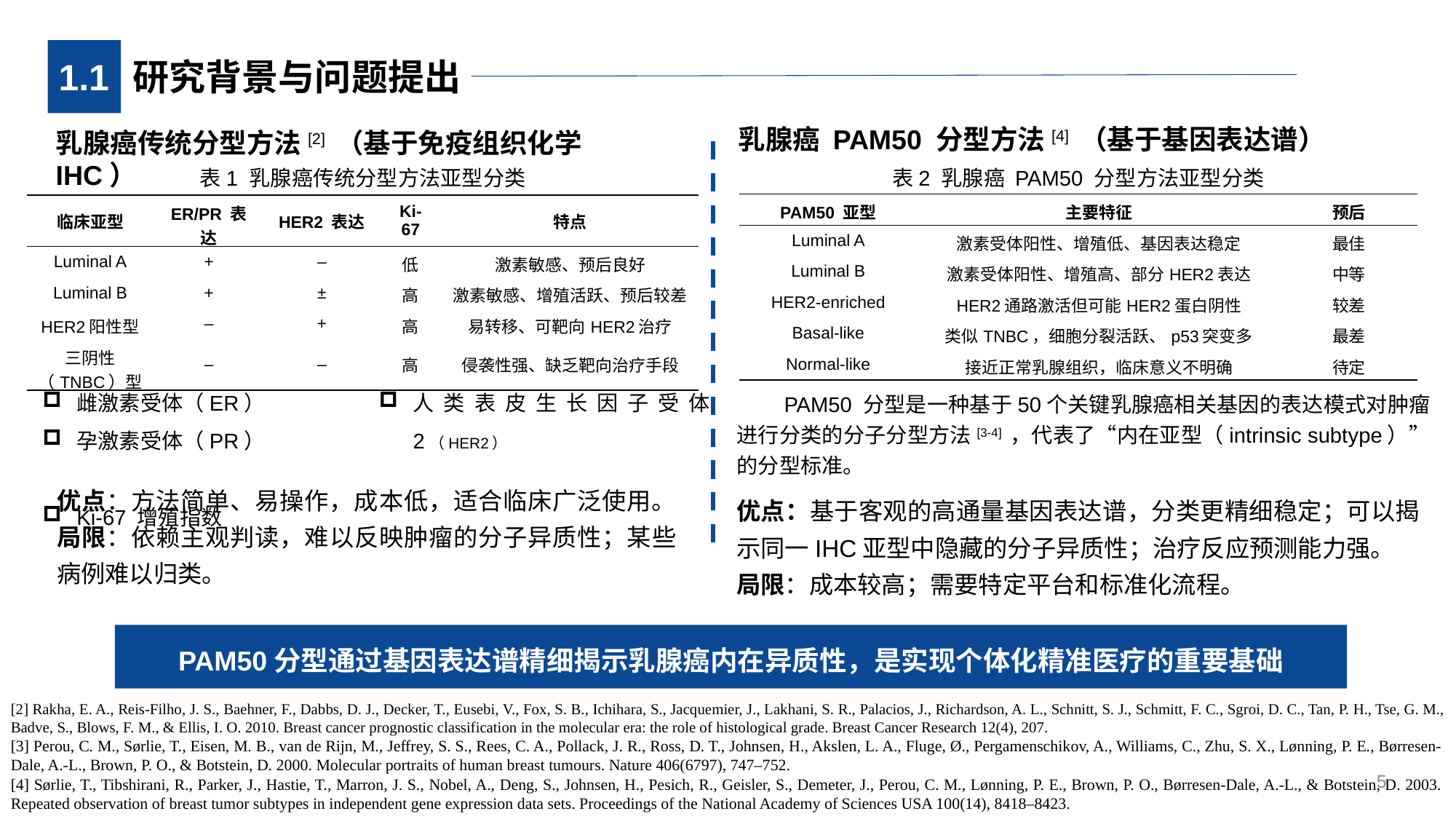

1.1
研究背景与问题提出
乳腺癌 PAM50 分型方法[4] （基于基因表达谱）
乳腺癌传统分型方法[2] （基于免疫组织化学 IHC）
表1 乳腺癌传统分型方法亚型分类
表2 乳腺癌 PAM50 分型方法亚型分类
| PAM50 亚型 | 主要特征 | 预后 |
| --- | --- | --- |
| Luminal A | 激素受体阳性、增殖低、基因表达稳定 | 最佳 |
| Luminal B | 激素受体阳性、增殖高、部分HER2表达 | 中等 |
| HER2-enriched | HER2通路激活但可能HER2蛋白阴性 | 较差 |
| Basal-like | 类似TNBC，细胞分裂活跃、p53突变多 | 最差 |
| Normal-like | 接近正常乳腺组织，临床意义不明确 | 待定 |
| 临床亚型 | ER/PR 表达 | HER2 表达 | Ki-67 | 特点 |
| --- | --- | --- | --- | --- |
| Luminal A | + | – | 低 | 激素敏感、预后良好 |
| Luminal B | + | ± | 高 | 激素敏感、增殖活跃、预后较差 |
| HER2阳性型 | – | + | 高 | 易转移、可靶向HER2治疗 |
| 三阴性（TNBC）型 | – | – | 高 | 侵袭性强、缺乏靶向治疗手段 |
雌激素受体（ER）
孕激素受体（PR）

Ki-67 增殖指数
人类表皮生长因子受体2（HER2）

       PAM50 分型是一种基于50个关键乳腺癌相关基因的表达模式对肿瘤进行分类的分子分型方法[3-4] ，代表了“内在亚型（intrinsic subtype）”的分型标准。
优点：方法简单、易操作，成本低，适合临床广泛使用。
局限：依赖主观判读，难以反映肿瘤的分子异质性；某些病例难以归类。
优点：基于客观的高通量基因表达谱，分类更精细稳定；可以揭示同一IHC亚型中隐藏的分子异质性；治疗反应预测能力强。
局限：成本较高；需要特定平台和标准化流程。

PAM50分型通过基因表达谱精细揭示乳腺癌内在异质性，是实现个体化精准医疗的重要基础
[2] Rakha, E. A., Reis-Filho, J. S., Baehner, F., Dabbs, D. J., Decker, T., Eusebi, V., Fox, S. B., Ichihara, S., Jacquemier, J., Lakhani, S. R., Palacios, J., Richardson, A. L., Schnitt, S. J., Schmitt, F. C., Sgroi, D. C., Tan, P. H., Tse, G. M., Badve, S., Blows, F. M., & Ellis, I. O. 2010. Breast cancer prognostic classification in the molecular era: the role of histological grade. Breast Cancer Research 12(4), 207.
[3] Perou, C. M., Sørlie, T., Eisen, M. B., van de Rijn, M., Jeffrey, S. S., Rees, C. A., Pollack, J. R., Ross, D. T., Johnsen, H., Akslen, L. A., Fluge, Ø., Pergamenschikov, A., Williams, C., Zhu, S. X., Lønning, P. E., Børresen-Dale, A.-L., Brown, P. O., & Botstein, D. 2000. Molecular portraits of human breast tumours. Nature 406(6797), 747–752.
[4] Sørlie, T., Tibshirani, R., Parker, J., Hastie, T., Marron, J. S., Nobel, A., Deng, S., Johnsen, H., Pesich, R., Geisler, S., Demeter, J., Perou, C. M., Lønning, P. E., Brown, P. O., Børresen-Dale, A.-L., & Botstein, D. 2003. Repeated observation of breast tumor subtypes in independent gene expression data sets. Proceedings of the National Academy of Sciences USA 100(14), 8418–8423.
5